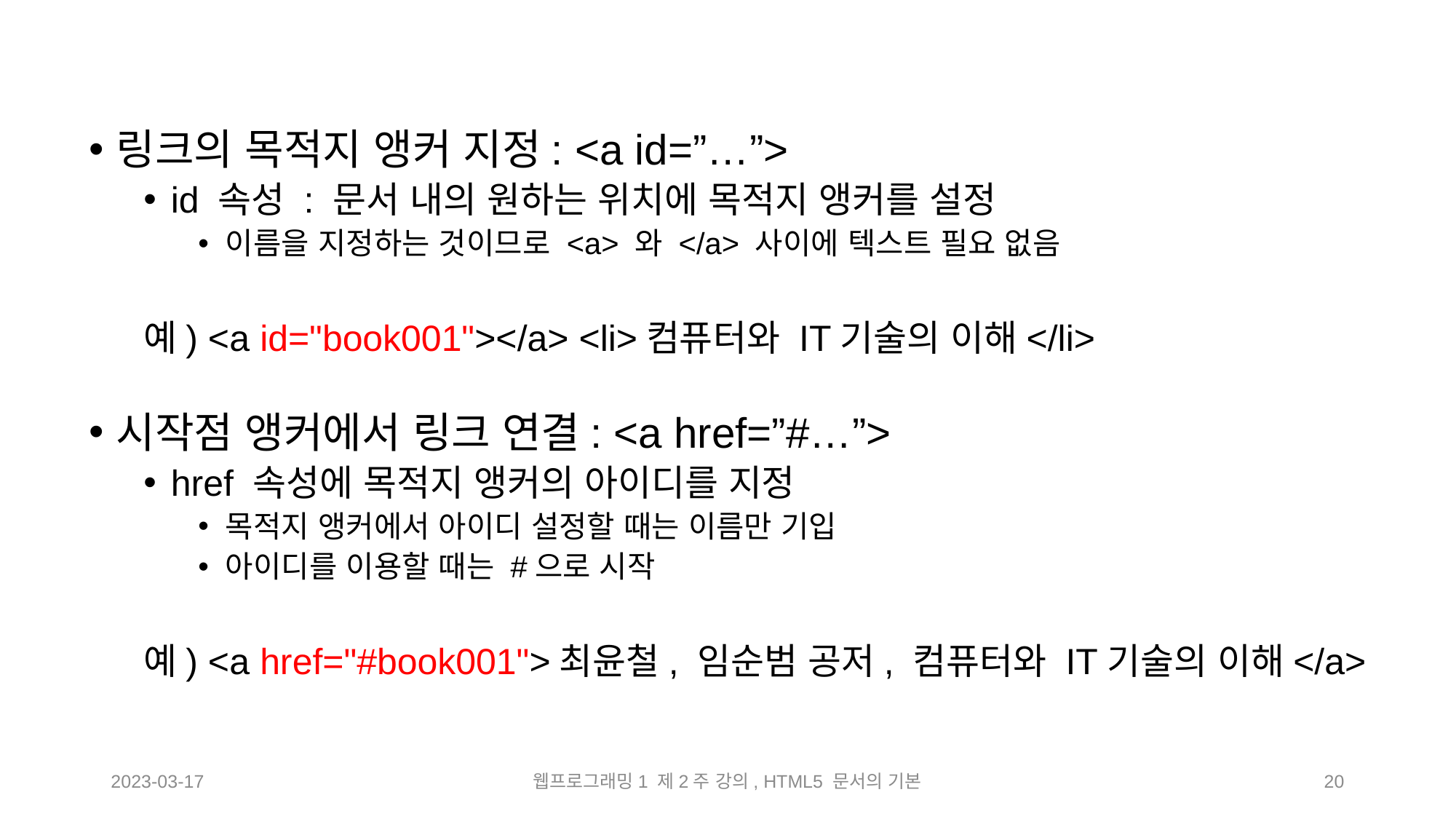

#
링크의 목적지 앵커 지정: <a id=”…”>
id 속성 : 문서 내의 원하는 위치에 목적지 앵커를 설정
이름을 지정하는 것이므로 <a> 와 </a> 사이에 텍스트 필요 없음

예) <a id="book001"></a> <li>컴퓨터와 IT기술의 이해</li>

시작점 앵커에서 링크 연결: <a href=”#…”>
href 속성에 목적지 앵커의 아이디를 지정
목적지 앵커에서 아이디 설정할 때는 이름만 기입
아이디를 이용할 때는 #으로 시작

예) <a href="#book001">최윤철, 임순범 공저, 컴퓨터와 IT기술의 이해</a>
2023-03-17
웹프로그래밍1 제2주 강의, HTML5 문서의 기본
20